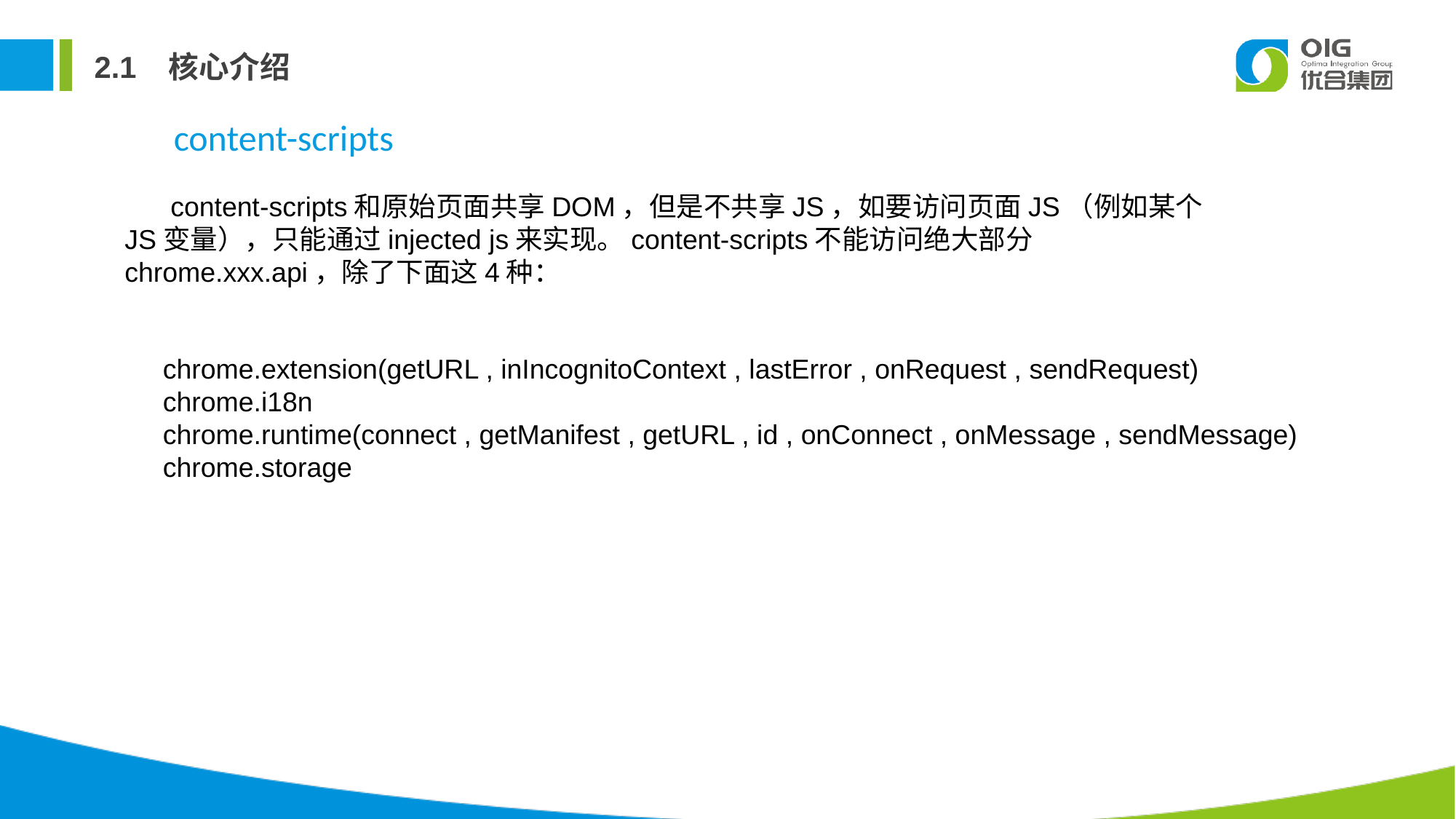

2.1   核心介绍
content-scripts
      content-scripts和原始页面共享DOM，但是不共享JS，如要访问页面JS（例如某个JS变量），只能通过injected js来实现。content-scripts不能访问绝大部分chrome.xxx.api，除了下面这4种：

chrome.extension(getURL , inIncognitoContext , lastError , onRequest , sendRequest)
chrome.i18n
chrome.runtime(connect , getManifest , getURL , id , onConnect , onMessage , sendMessage)
chrome.storage